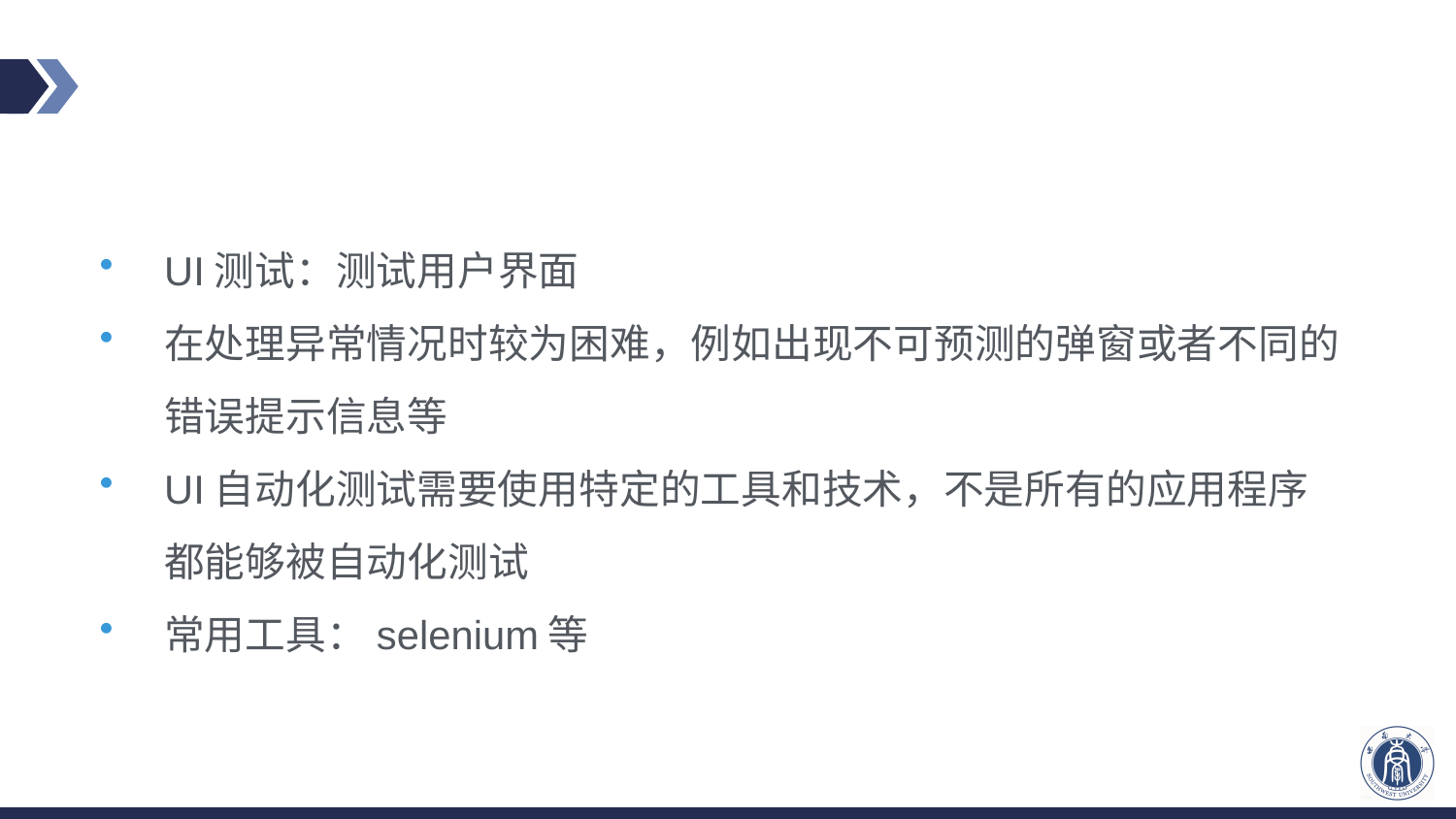

#
UI测试：测试用户界面
在处理异常情况时较为困难，例如出现不可预测的弹窗或者不同的错误提示信息等
UI自动化测试需要使用特定的工具和技术，不是所有的应用程序都能够被自动化测试
常用工具：selenium等